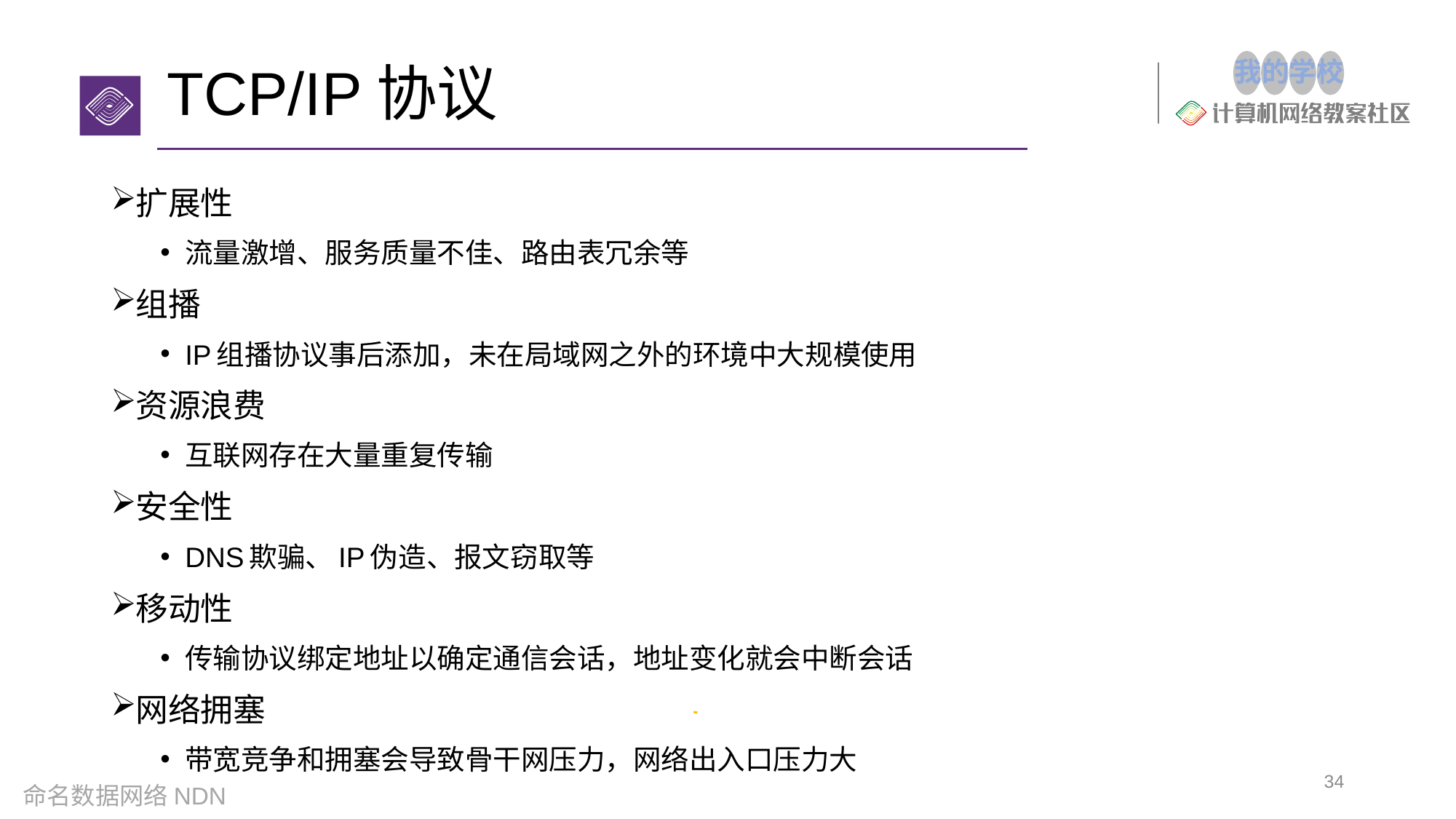

# TCP/IP协议
扩展性
流量激增、服务质量不佳、路由表冗余等
组播
IP组播协议事后添加，未在局域网之外的环境中大规模使用
资源浪费
互联网存在大量重复传输
安全性
DNS欺骗、IP伪造、报文窃取等
移动性
传输协议绑定地址以确定通信会话，地址变化就会中断会话
网络拥塞
带宽竞争和拥塞会导致骨干网压力，网络出入口压力大

34
命名数据网络NDN